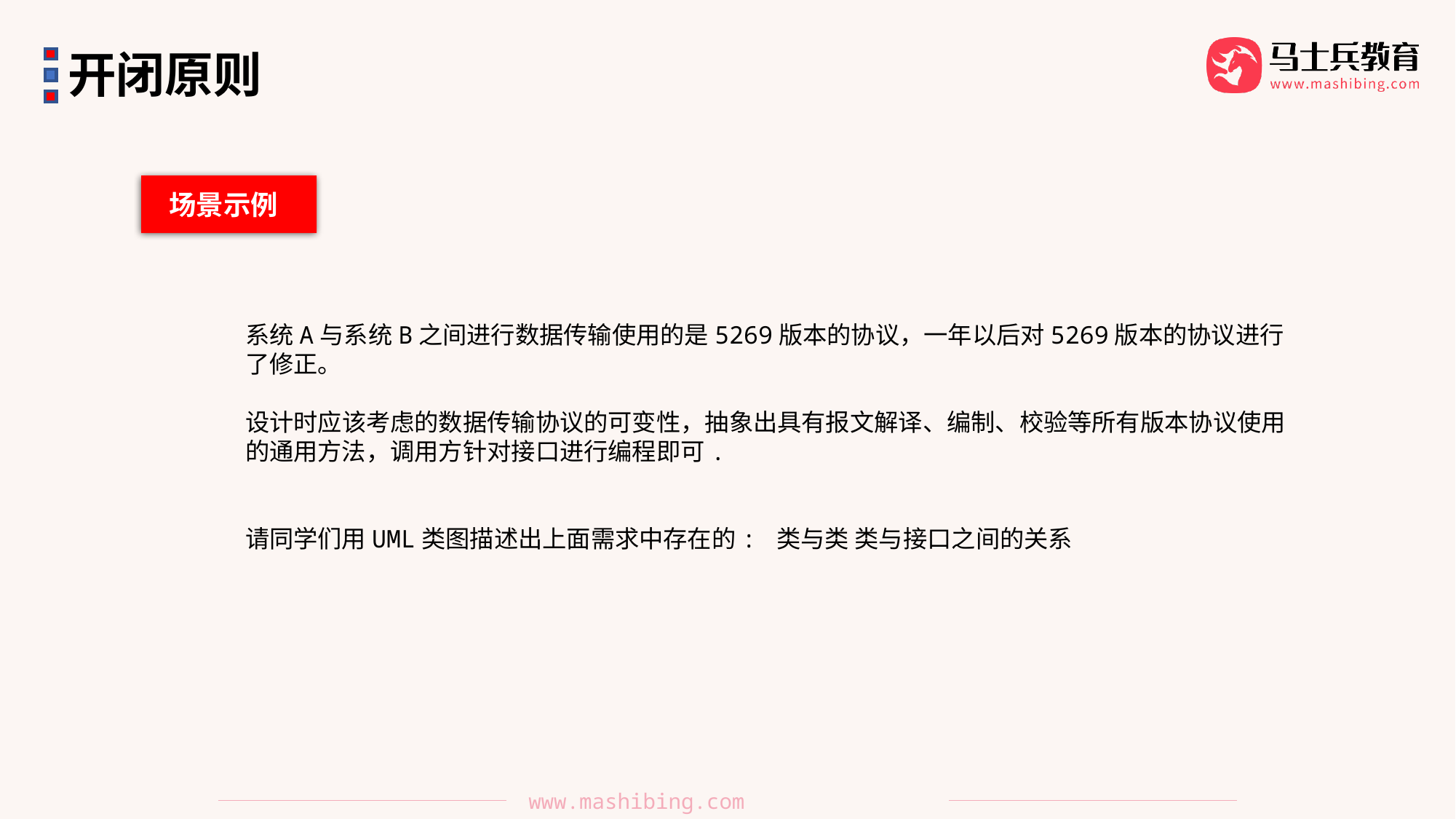

开闭原则

场景示例
系统A与系统B之间进行数据传输使用的是5269版本的协议，一年以后对5269版本的协议进行了修正。

设计时应该考虑的数据传输协议的可变性，抽象出具有报文解译、编制、校验等所有版本协议使用的通用方法，调用方针对接口进行编程即可.

请同学们用UML类图描述出上面需求中存在的: 类与类 类与接口之间的关系